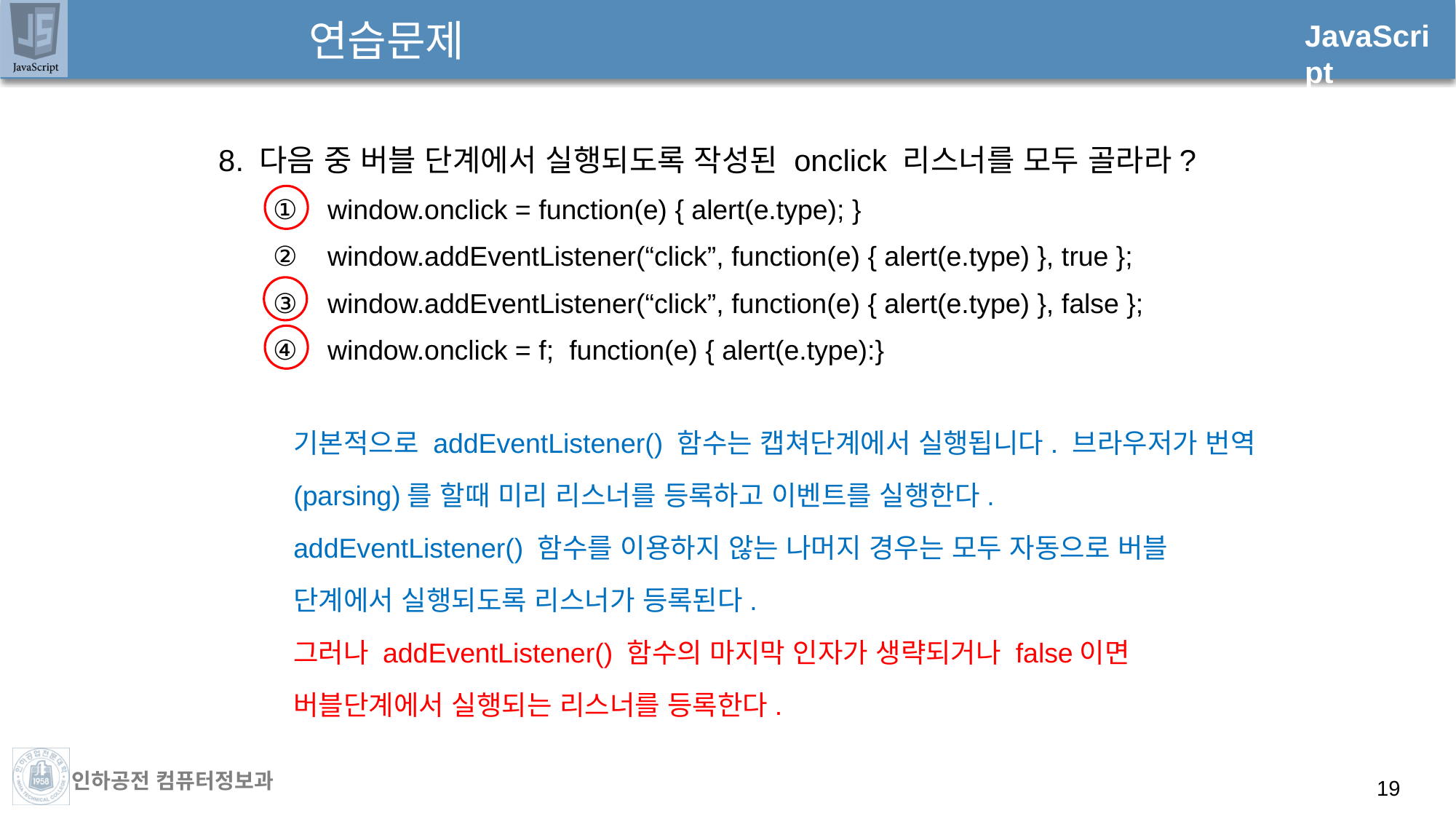

# 연습문제
8. 다음 중 버블 단계에서 실행되도록 작성된 onclick 리스너를 모두 골라라?
window.onclick = function(e) { alert(e.type); }
window.addEventListener(“click”, function(e) { alert(e.type) }, true };
window.addEventListener(“click”, function(e) { alert(e.type) }, false };
window.onclick = f;  function(e) { alert(e.type):}

기본적으로 addEventListener() 함수는 캡쳐단계에서 실행됩니다. 브라우저가 번역(parsing)를 할때 미리 리스너를 등록하고 이벤트를 실행한다.
addEventListener() 함수를 이용하지 않는 나머지 경우는 모두 자동으로 버블 단계에서 실행되도록 리스너가 등록된다.
그러나 addEventListener() 함수의 마지막 인자가 생략되거나 false이면 버블단계에서 실행되는 리스너를 등록한다.